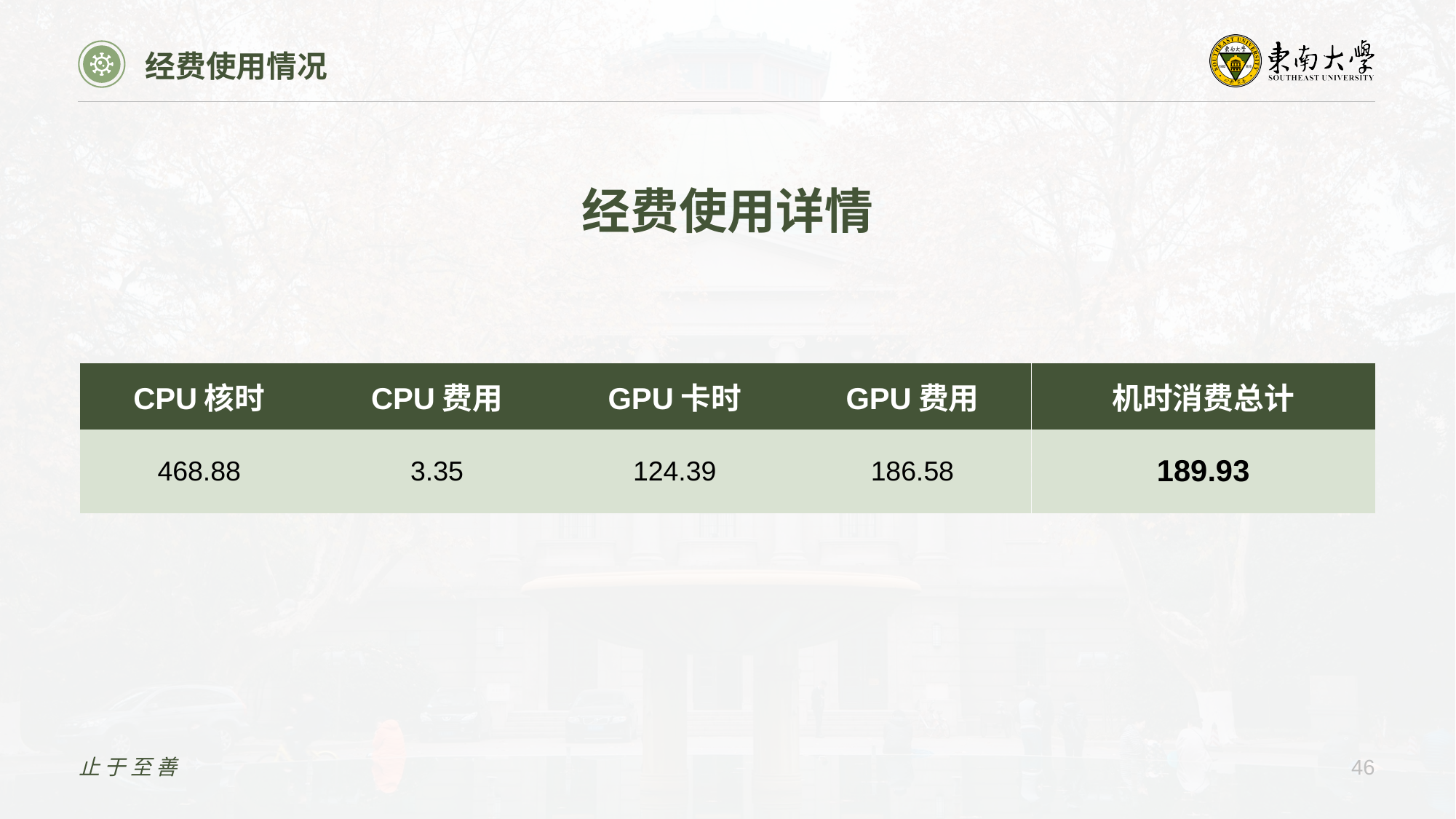

经费使用情况
经费使用详情
| 机时消费总计 |
| --- |
| 189.93 |
| CPU核时 | CPU费用 | GPU卡时 | GPU费用 |
| --- | --- | --- | --- |
| 468.88 | 3.35 | 124.39 | 186.58 |
止于至善
46